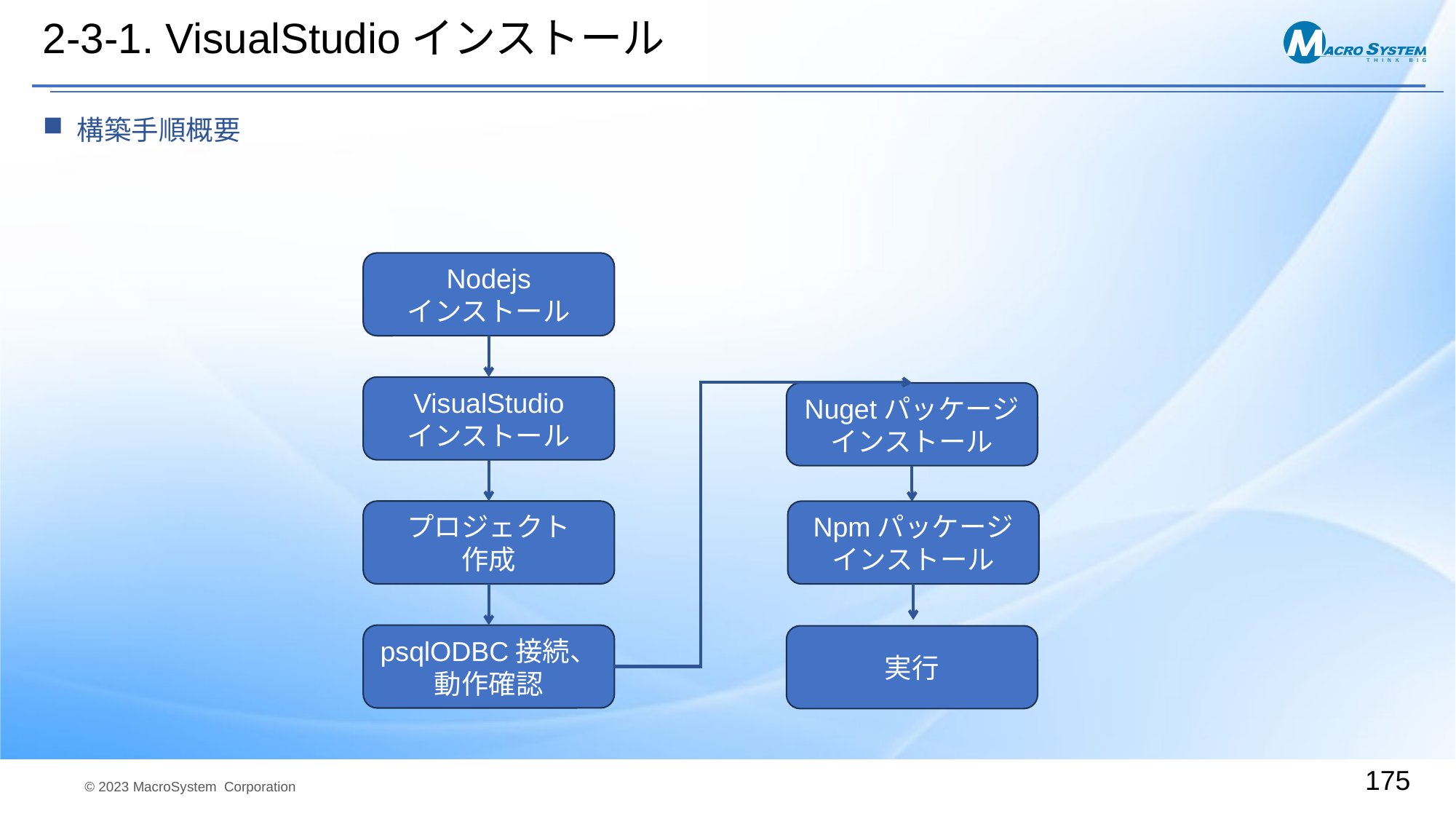

# 2-3-1. VisualStudioインストール
構築手順概要
Nodejs
インストール
VisualStudio
インストール
Nugetパッケージ
インストール
プロジェクト
作成
Npmパッケージ
インストール
psqlODBC接続、動作確認
実行